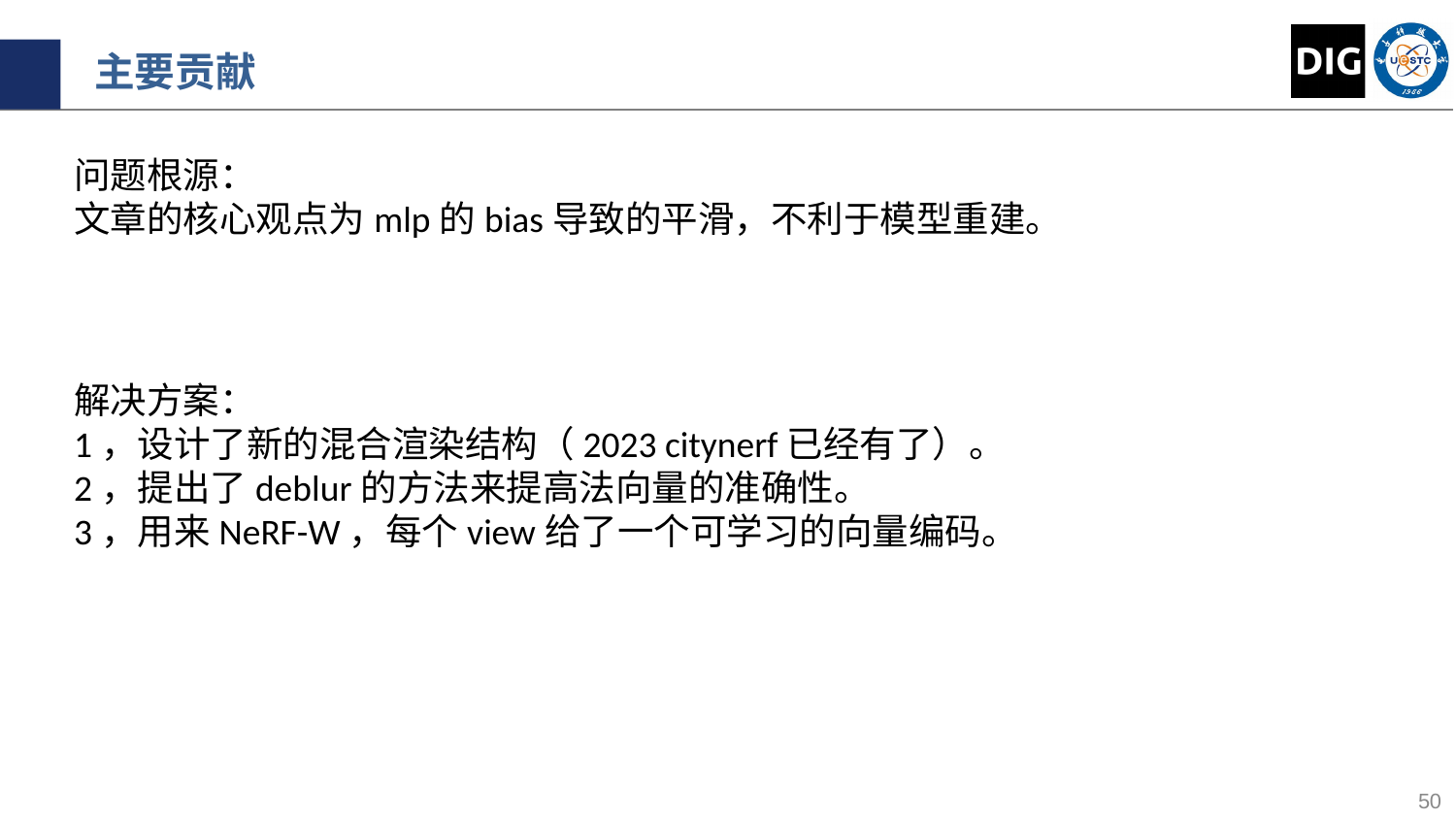

主要贡献
问题根源：
文章的核心观点为mlp的bias导致的平滑，不利于模型重建。
解决方案：
1，设计了新的混合渲染结构（2023 citynerf已经有了）。
2，提出了deblur的方法来提高法向量的准确性。
3，用来NeRF-W，每个view给了一个可学习的向量编码。
50